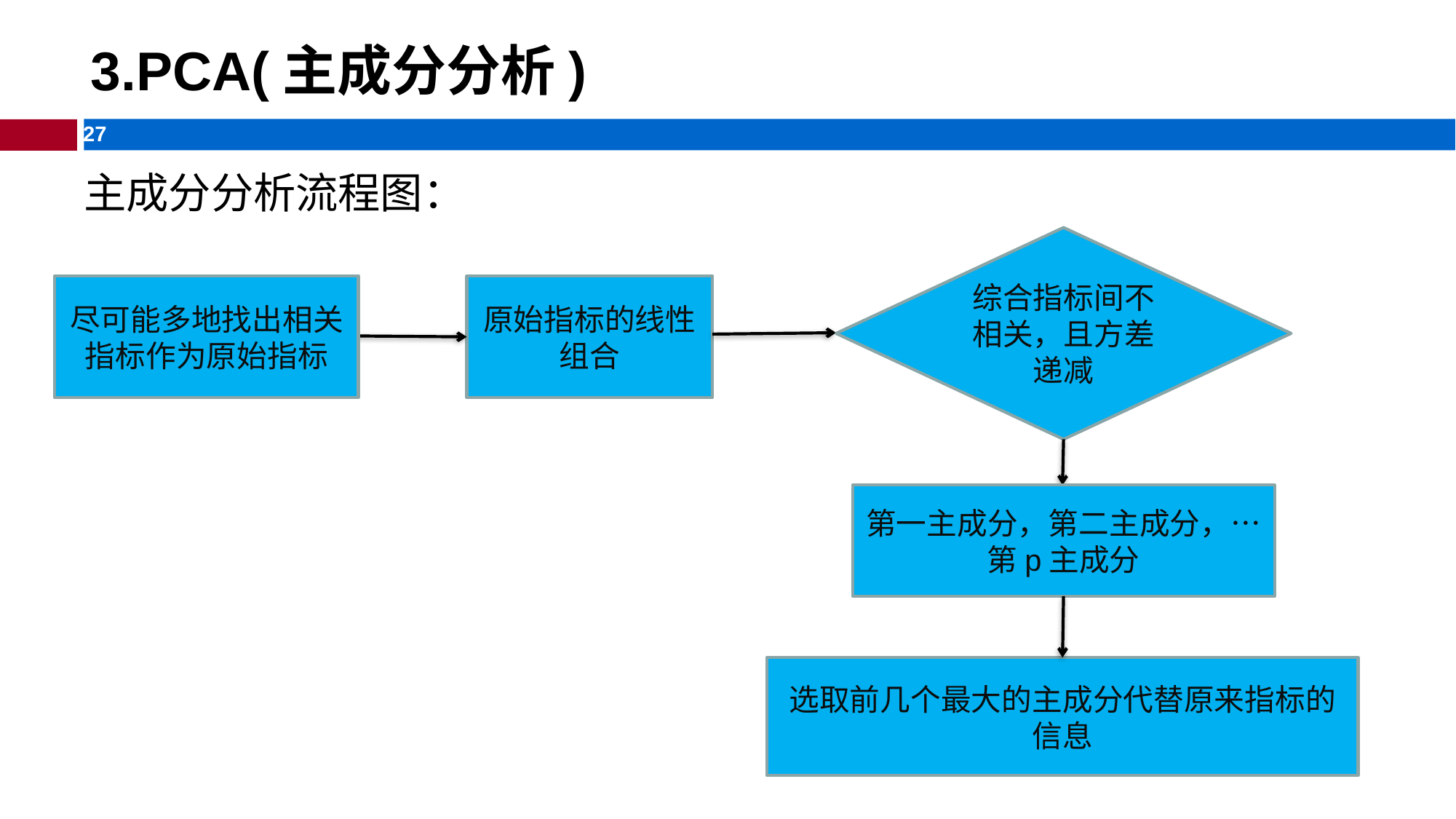

# 3.PCA(主成分分析)

主成分分析流程图：
综合指标间不相关，且方差递减

尽可能多地找出相关指标作为原始指标
原始指标的线性组合
第一主成分，第二主成分，…第p主成分
选取前几个最大的主成分代替原来指标的信息